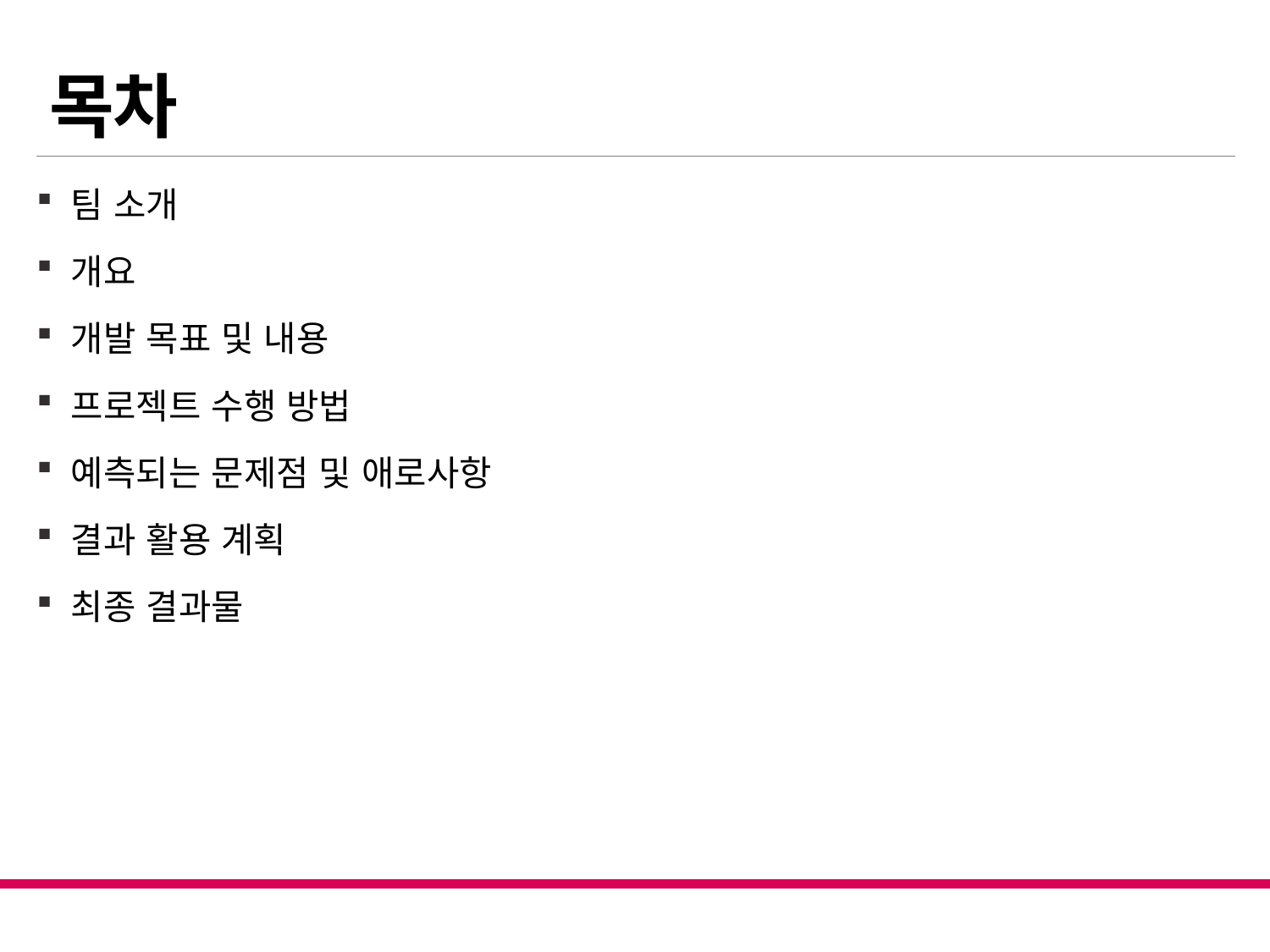

# 목차
 팀 소개
 개요
 개발 목표 및 내용
 프로젝트 수행 방법
 예측되는 문제점 및 애로사항
 결과 활용 계획
 최종 결과물
2